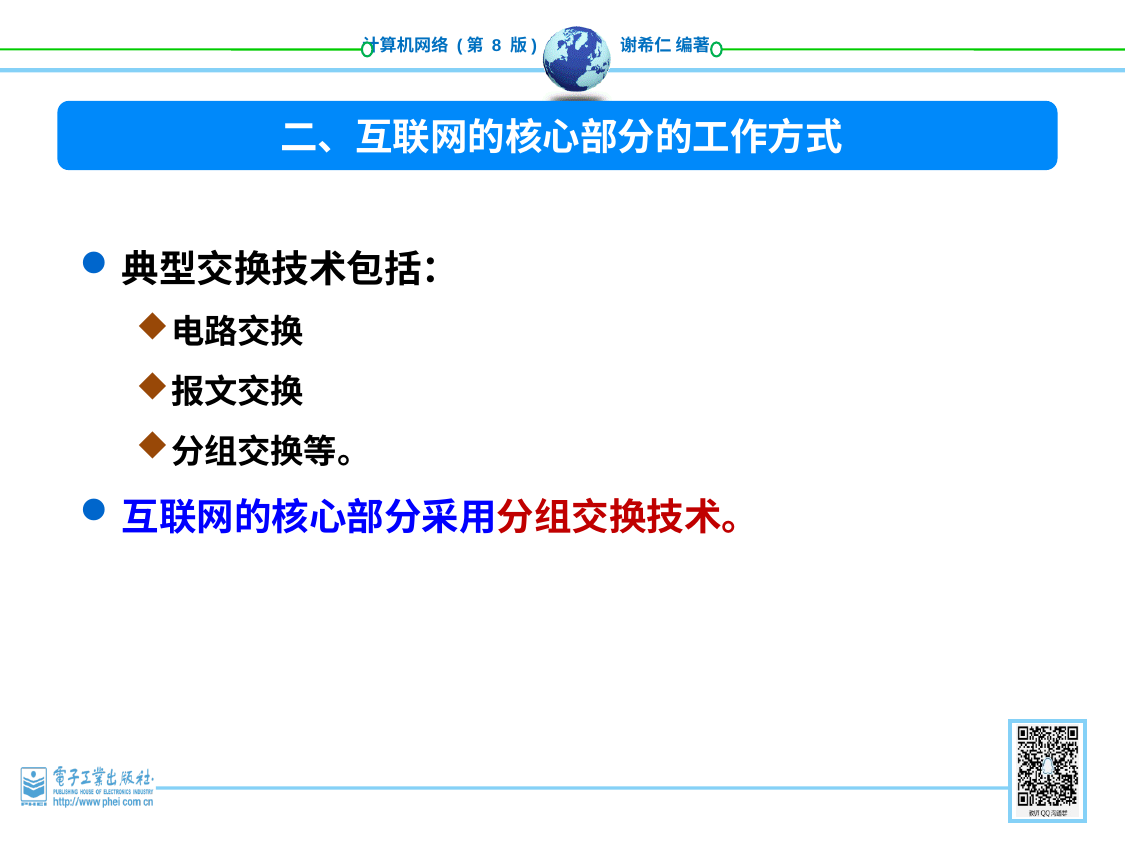

二、互联网的核心部分的工作方式
典型交换技术包括：
电路交换
报文交换
分组交换等。
互联网的核心部分采用分组交换技术。